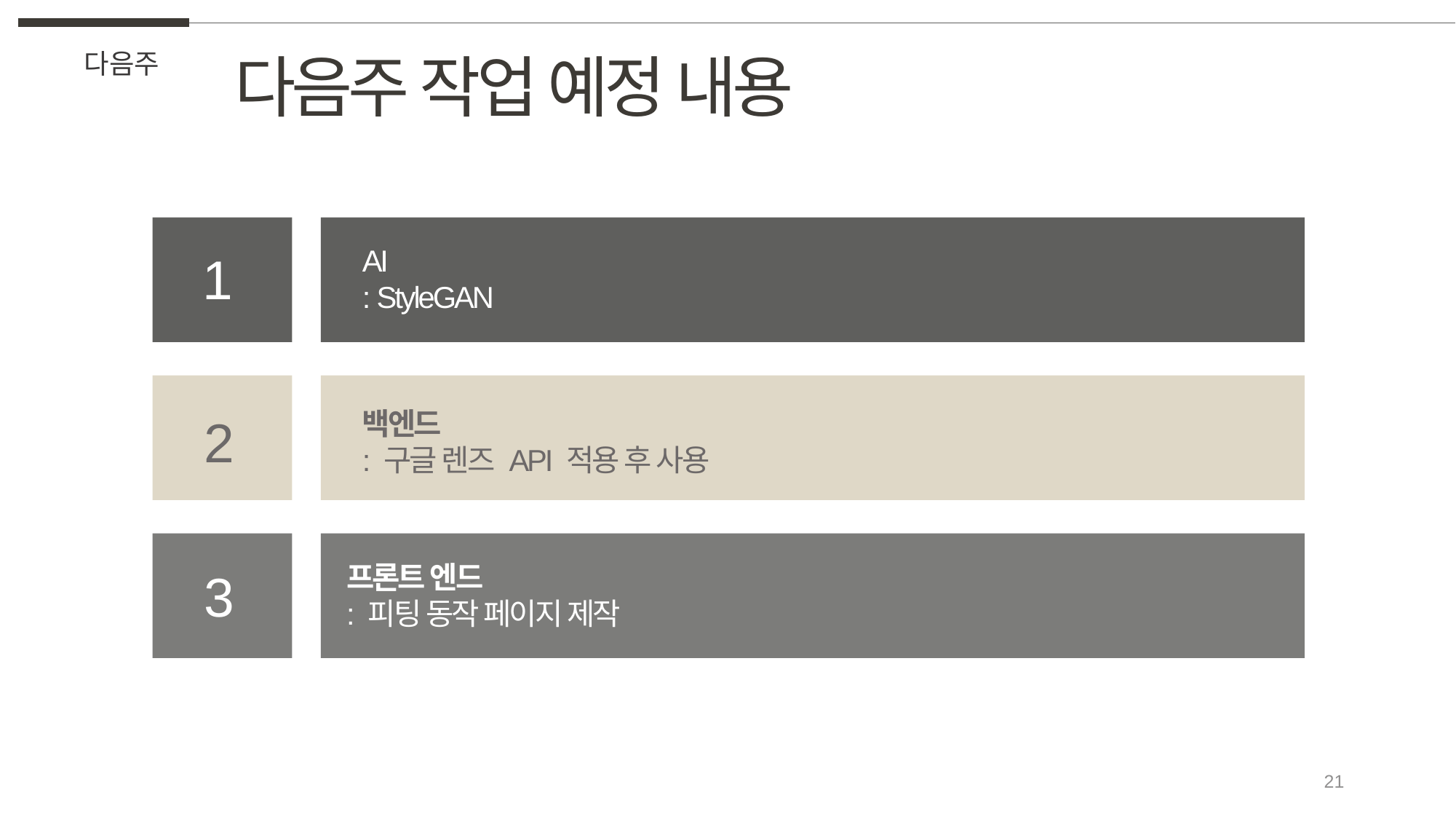

다음주 작업 예정 내용
다음주

AI
: StyleGAN
1

백엔드
: 구글 렌즈 API 적용 후 사용
2

프론트 엔드
: 피팅 동작 페이지 제작
3
21